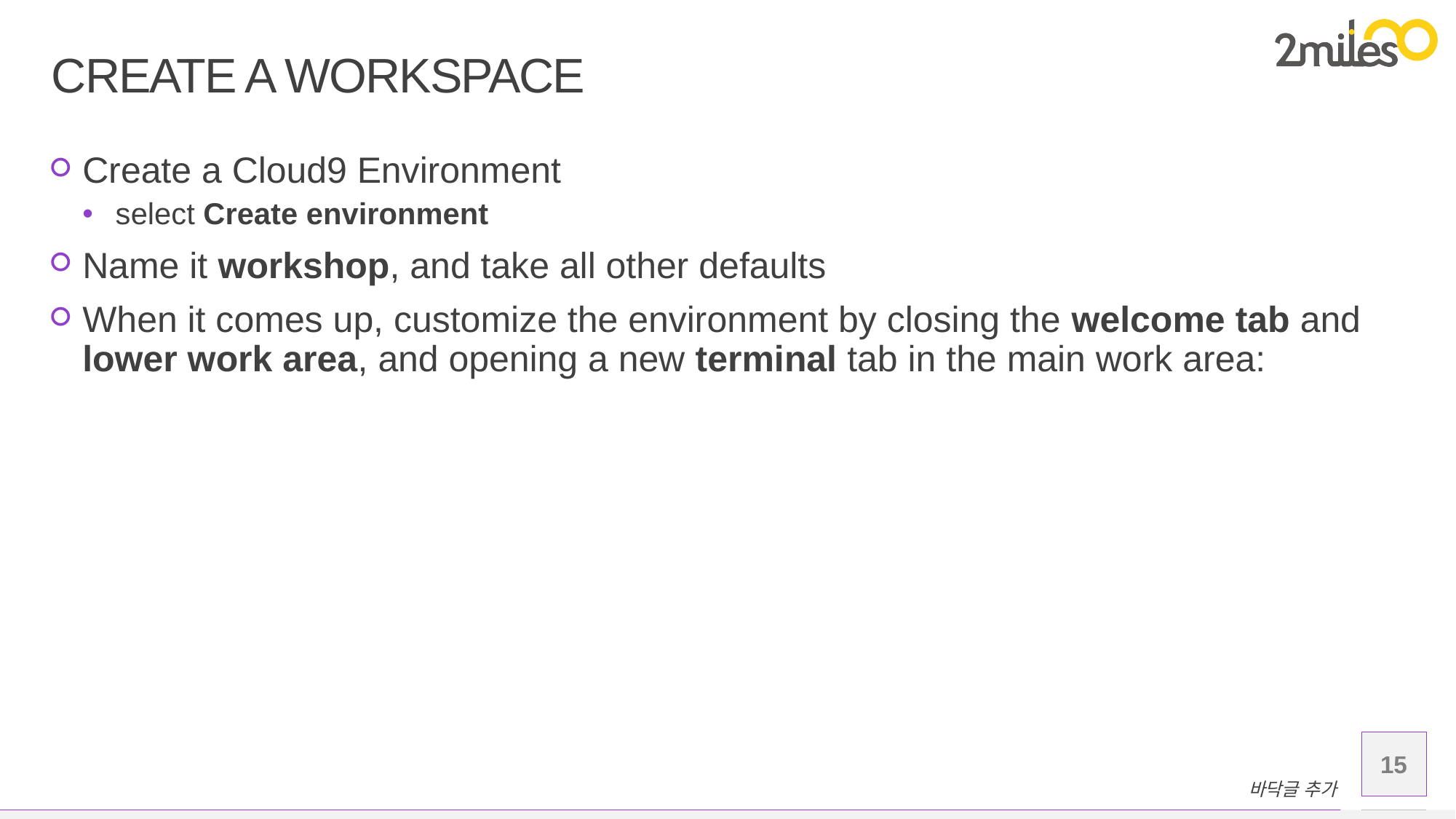

# Create a Workspace
Create a Cloud9 Environment
select Create environment
Name it workshop, and take all other defaults
When it comes up, customize the environment by closing the welcome tab and lower work area, and opening a new terminal tab in the main work area:

15
바닥글 추가